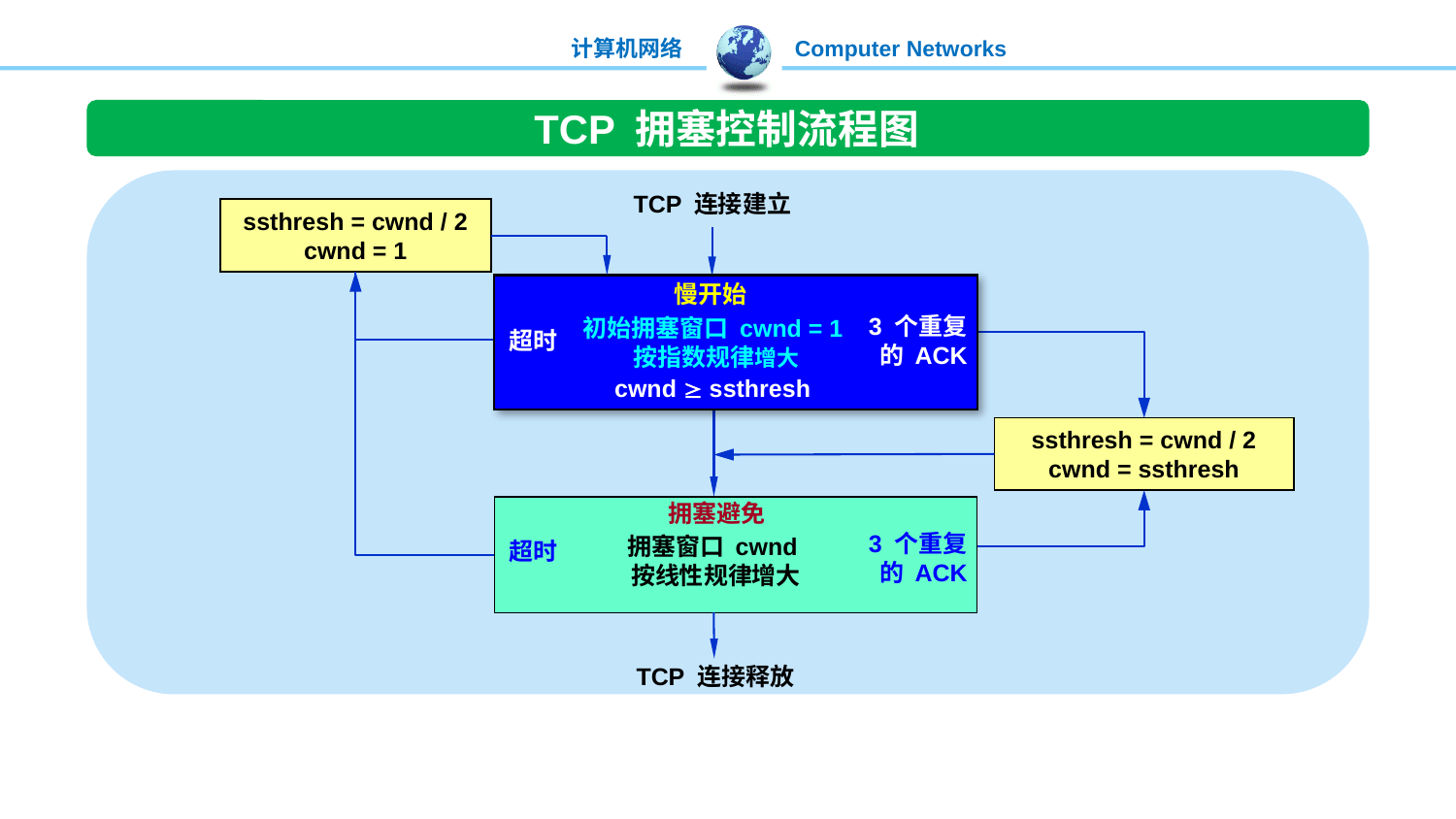

TCP 拥塞控制流程图

TCP 连接建立
ssthresh = cwnd / 2
cwnd = 1
慢开始

3 个重复
的 ACK
初始拥塞窗口 cwnd = 1
按指数规律增大
超时
cwnd ≥ ssthresh
ssthresh = cwnd / 2
cwnd = ssthresh
拥塞避免

3 个重复
的 ACK
拥塞窗口 cwnd
按线性规律增大
超时
TCP 连接释放